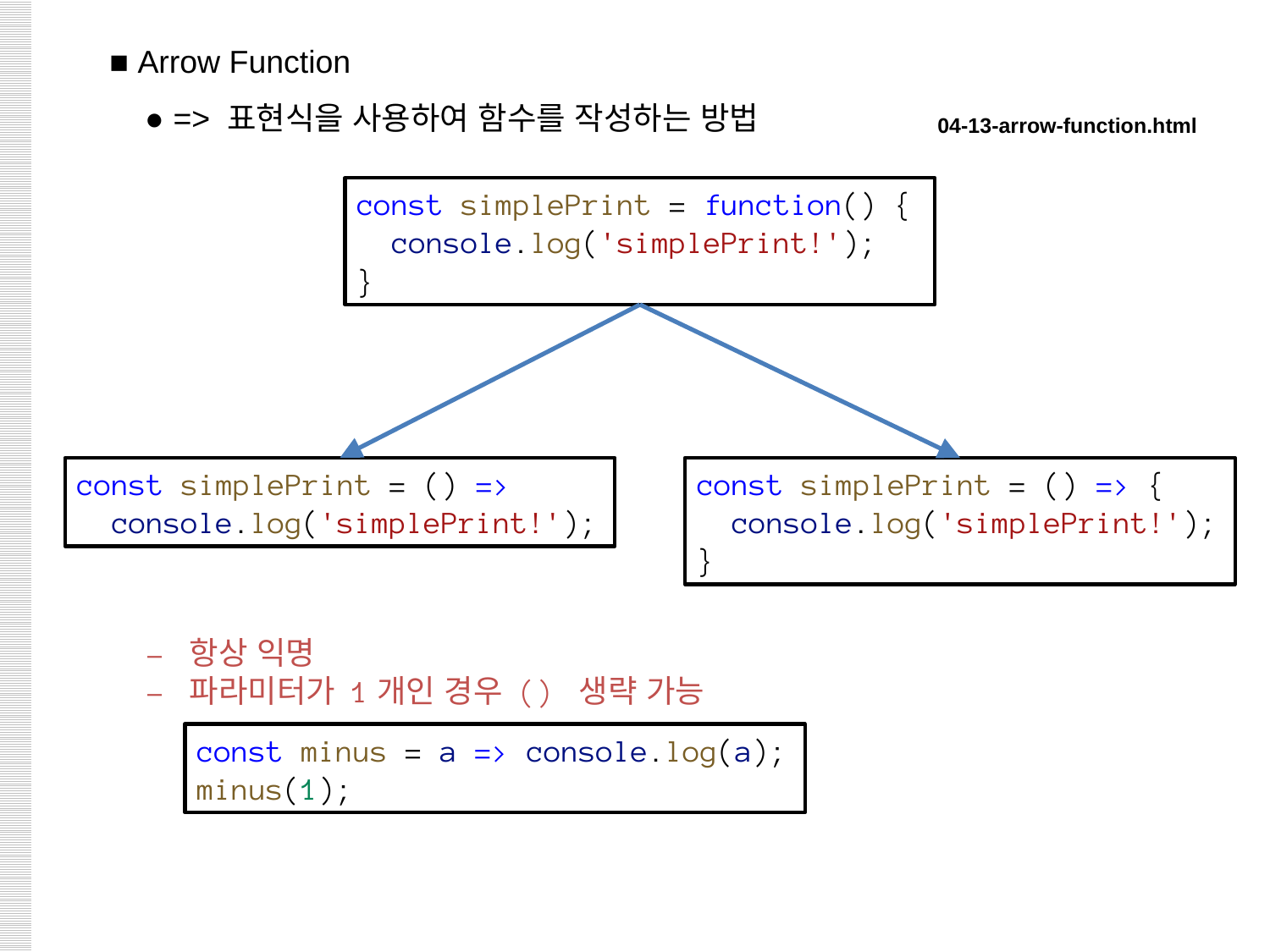

■ Arrow Function
    ● => 표현식을 사용하여 함수를 작성하는 방법
04-13-arrow-function.html
const simplePrint = function() {
  console.log('simplePrint!');
}
const simplePrint = () =>
  console.log('simplePrint!');
const simplePrint = () => {
  console.log('simplePrint!');
}
- 항상 익명
- 파라미터가 1개인 경우 () 생략 가능
const minus = a => console.log(a);
minus(1);